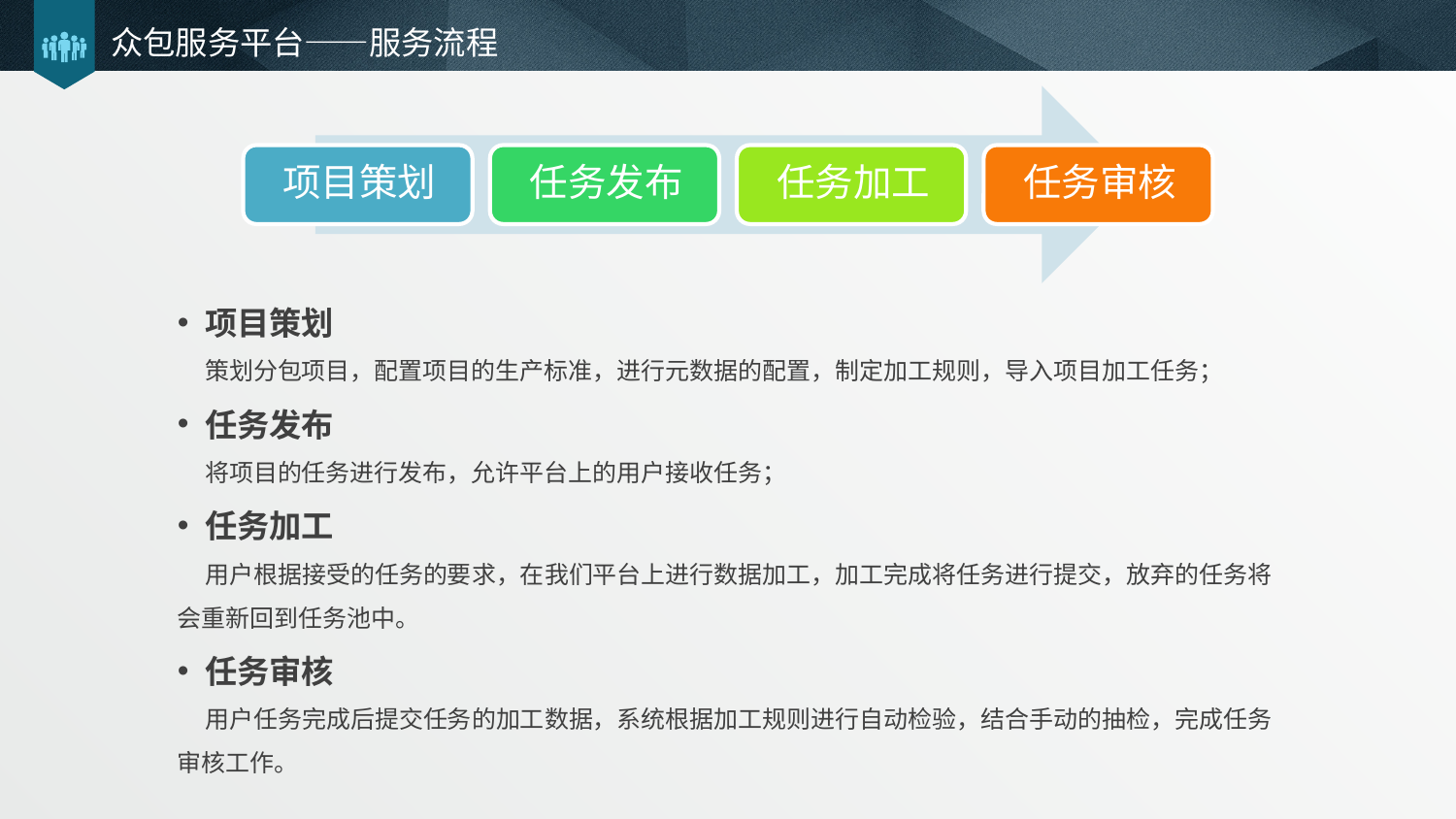

# 众包服务平台——服务流程

项目策划
任务发布
任务加工
任务审核
项目策划
    策划分包项目，配置项目的生产标准，进行元数据的配置，制定加工规则，导入项目加工任务；
任务发布
    将项目的任务进行发布，允许平台上的用户接收任务；
任务加工
    用户根据接受的任务的要求，在我们平台上进行数据加工，加工完成将任务进行提交，放弃的任务将会重新回到任务池中。
任务审核
    用户任务完成后提交任务的加工数据，系统根据加工规则进行自动检验，结合手动的抽检，完成任务审核工作。